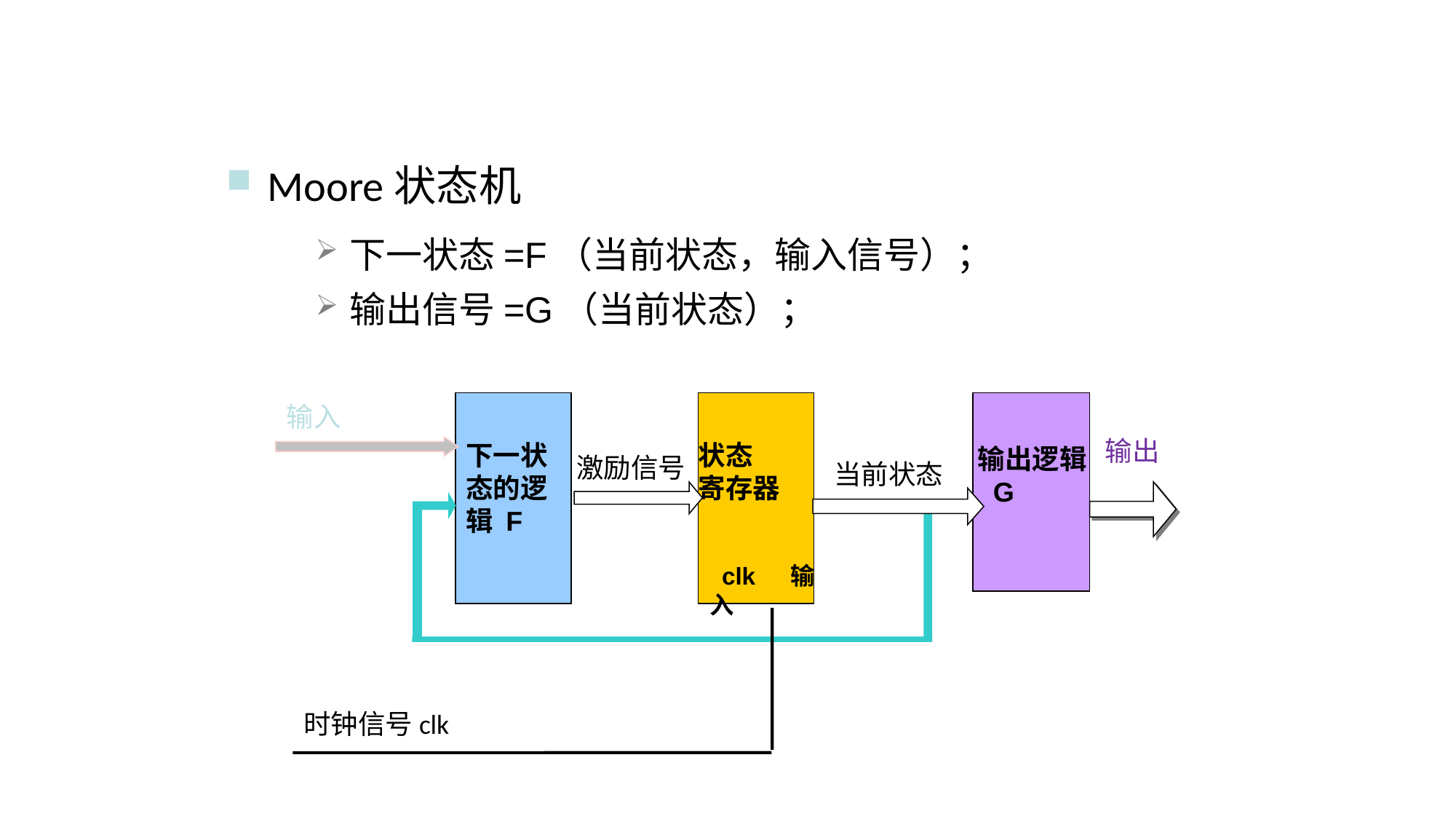

Moore状态机
下一状态=F（当前状态，输入信号）；
输出信号=G（当前状态）；

输入
下一状
态的逻
辑 F
状态
寄存器
输出逻辑
  G

 clk  输入

输出

激励信号
当前状态

时钟信号clk